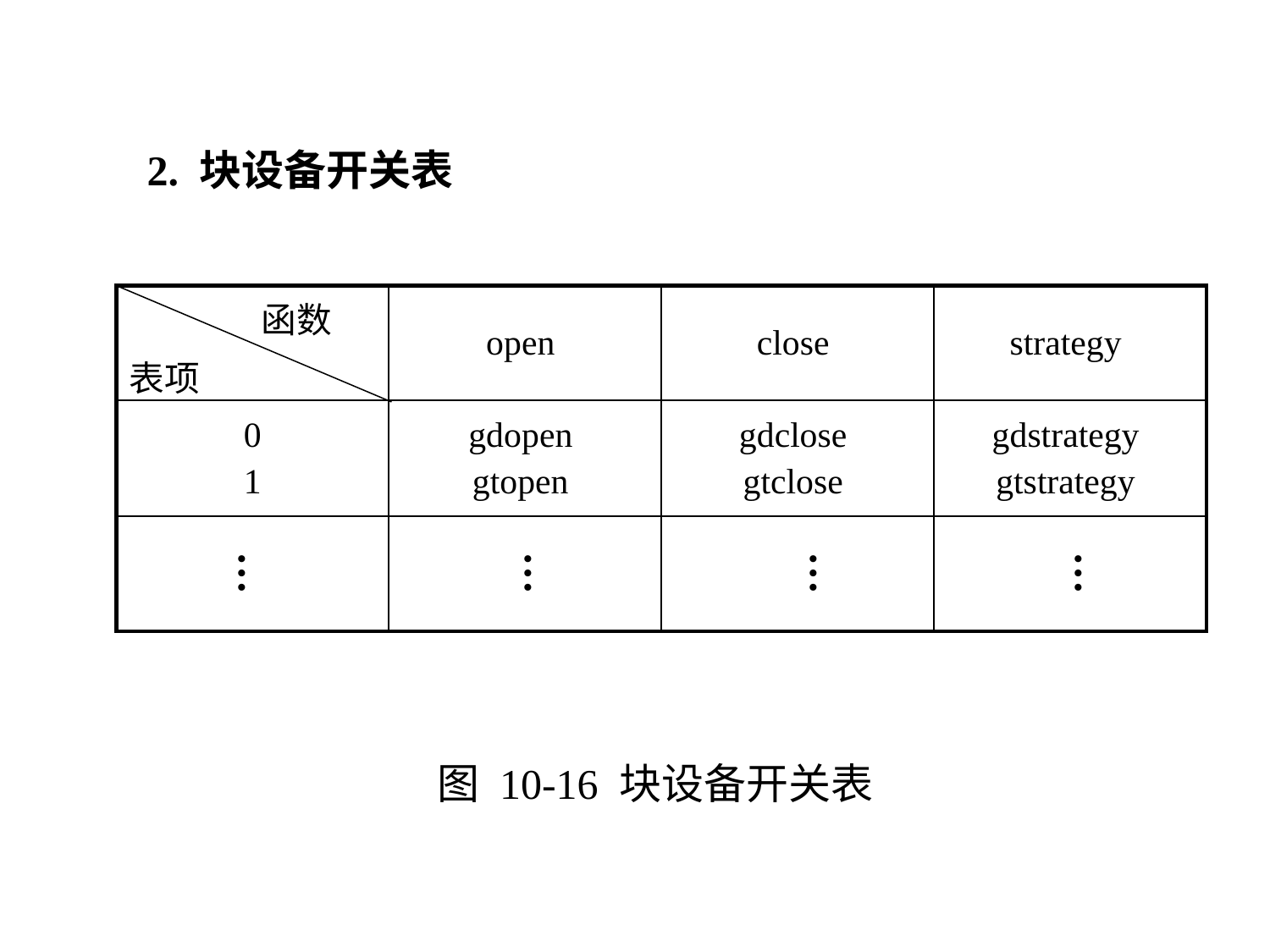

2. 块设备开关表
| 函数 表项 | open | close | strategy |
| --- | --- | --- | --- |
| 0 1 | gdopen gtopen | gdclose gtclose | gdstrategy gtstrategy |
|  |  |  |  |

…
…
…
…
图 10-16 块设备开关表